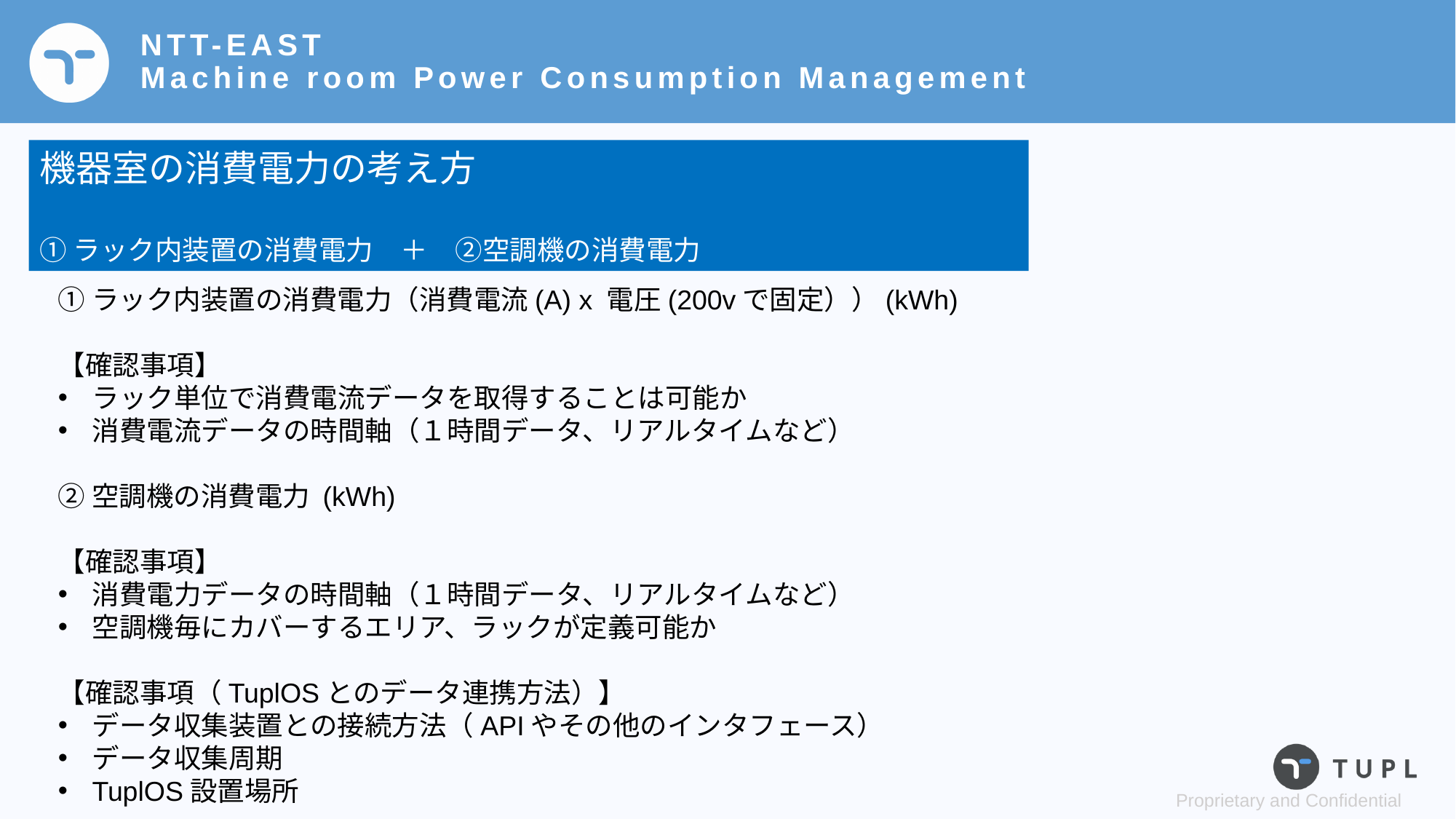

# NTT-EAST Machine room Power Consumption Management
機器室の消費電力の考え方

①ラック内装置の消費電力　＋　②空調機の消費電力

①ラック内装置の消費電力（消費電流(A) x 電圧(200vで固定））(kWh)

【確認事項】
ラック単位で消費電流データを取得することは可能か
消費電流データの時間軸（１時間データ、リアルタイムなど）

②空調機の消費電力 (kWh)

【確認事項】
消費電力データの時間軸（１時間データ、リアルタイムなど）
空調機毎にカバーするエリア、ラックが定義可能か

【確認事項（TuplOSとのデータ連携方法）】
データ収集装置との接続方法（APIやその他のインタフェース）
データ収集周期
TuplOS設置場所